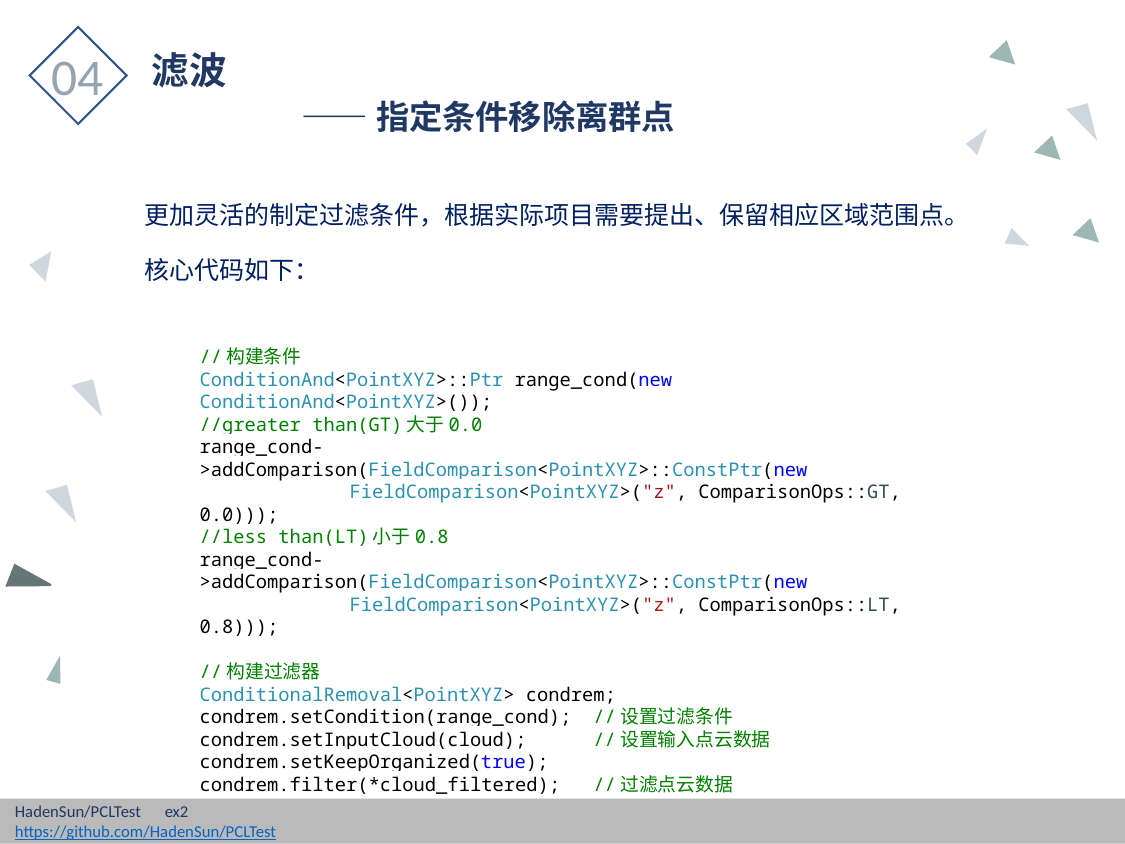

04
滤波
	——指定条件移除离群点

更加灵活的制定过滤条件，根据实际项目需要提出、保留相应区域范围点。
核心代码如下：

//构建条件
ConditionAnd<PointXYZ>::Ptr range_cond(new ConditionAnd<PointXYZ>());
//greater than(GT)大于0.0
range_cond->addComparison(FieldComparison<PointXYZ>::ConstPtr(new
	FieldComparison<PointXYZ>("z", ComparisonOps::GT, 0.0)));
//less than(LT)小于0.8
range_cond->addComparison(FieldComparison<PointXYZ>::ConstPtr(new
	FieldComparison<PointXYZ>("z", ComparisonOps::LT, 0.8)));

//构建过滤器
ConditionalRemoval<PointXYZ> condrem;
condrem.setCondition(range_cond);  //设置过滤条件
condrem.setInputCloud(cloud);      //设置输入点云数据
condrem.setKeepOrganized(true);
condrem.filter(*cloud_filtered);   //过滤点云数据

HadenSun/PCLTest	ex2
https://github.com/HadenSun/PCLTest